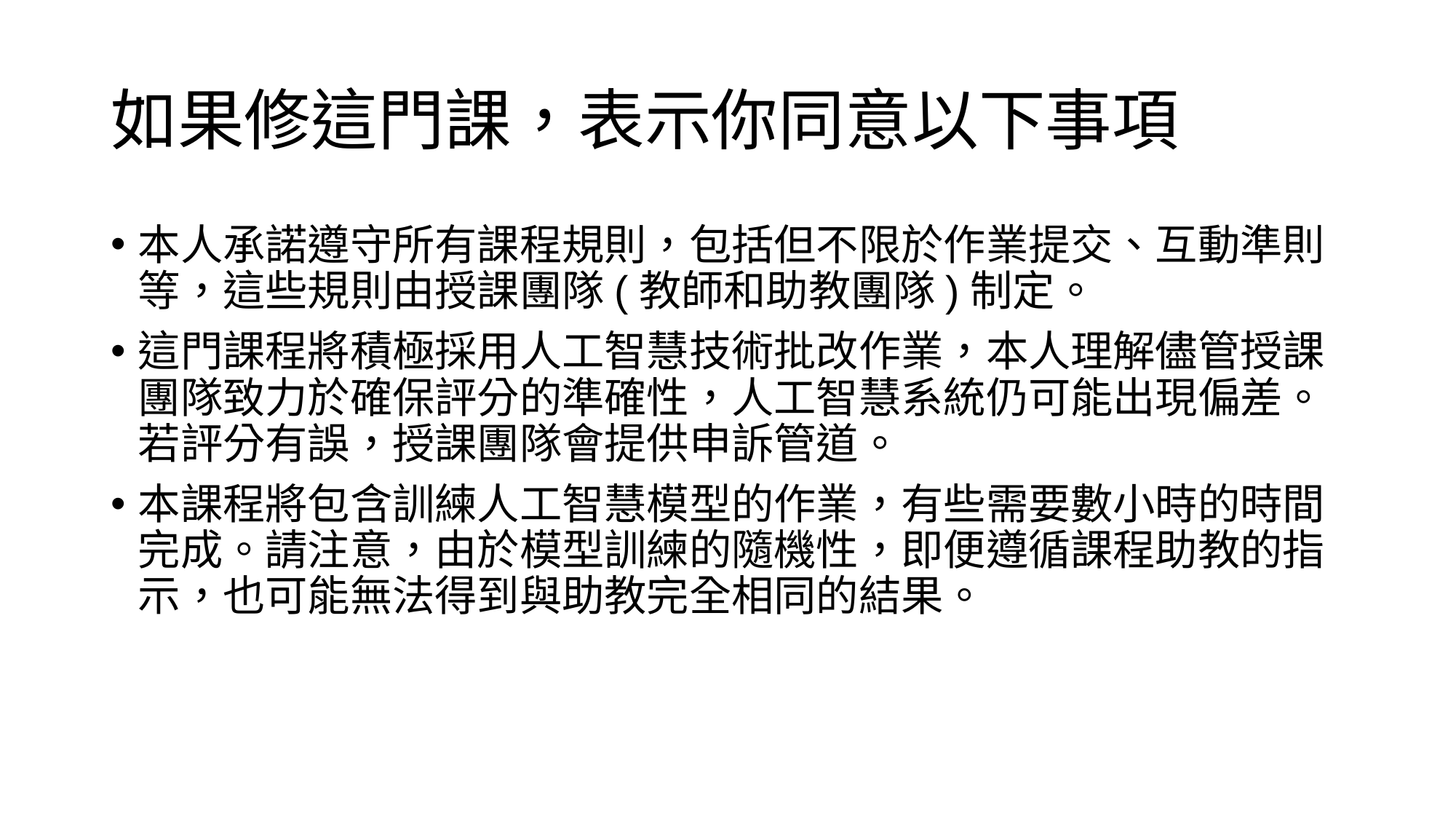

# 如果修這門課，表示你同意以下事項
本人承諾遵守所有課程規則，包括但不限於作業提交、互動準則等，這些規則由授課團隊(教師和助教團隊)制定。
這門課程將積極採用人工智慧技術批改作業，本人理解儘管授課團隊致力於確保評分的準確性，人工智慧系統仍可能出現偏差。若評分有誤，授課團隊會提供申訴管道。
本課程將包含訓練人工智慧模型的作業，有些需要數小時的時間完成。請注意，由於模型訓練的隨機性，即便遵循課程助教的指示，也可能無法得到與助教完全相同的結果。